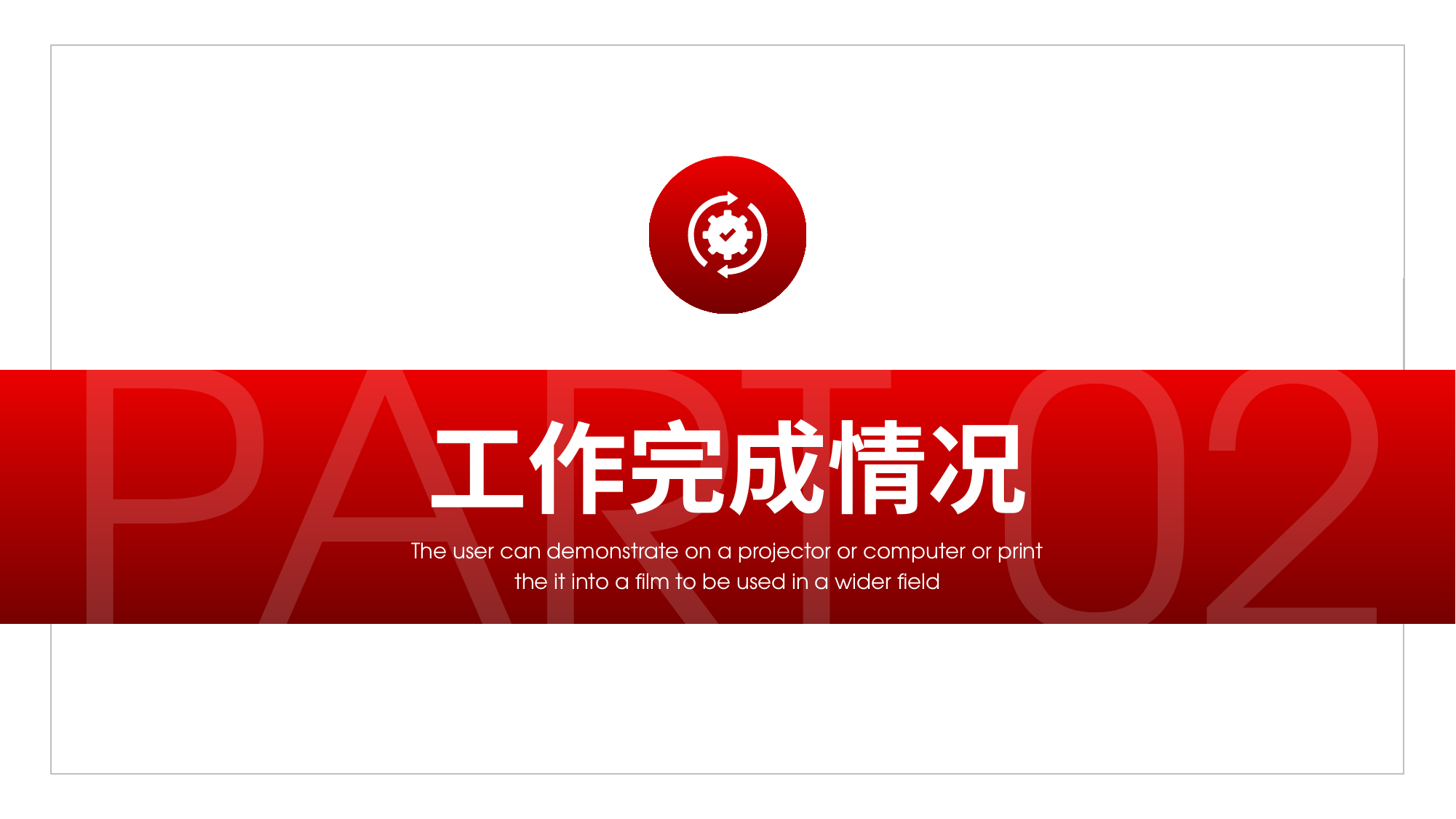

PART 02

工作完成情况
The user can demonstrate on a projector or computer or print the it into a film to be used in a wider field